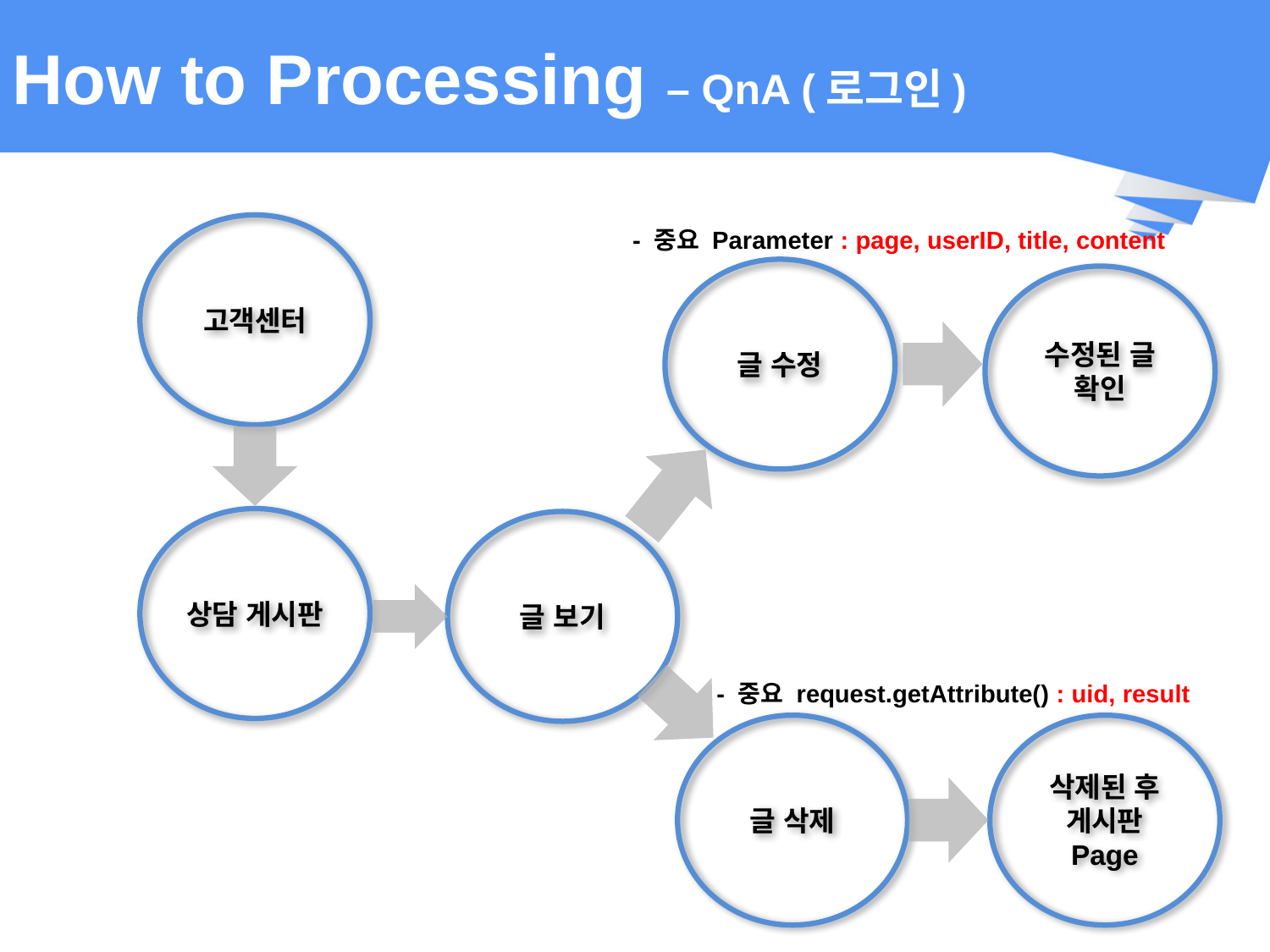

# How to Processing – QnA (로그인)
고객센터
- 중요 Parameter : page, userID, title, content
글 수정
수정된 글
확인

상담 게시판
글 보기

- 중요 request.getAttribute() : uid, result
글 삭제
삭제된 후
게시판
Page